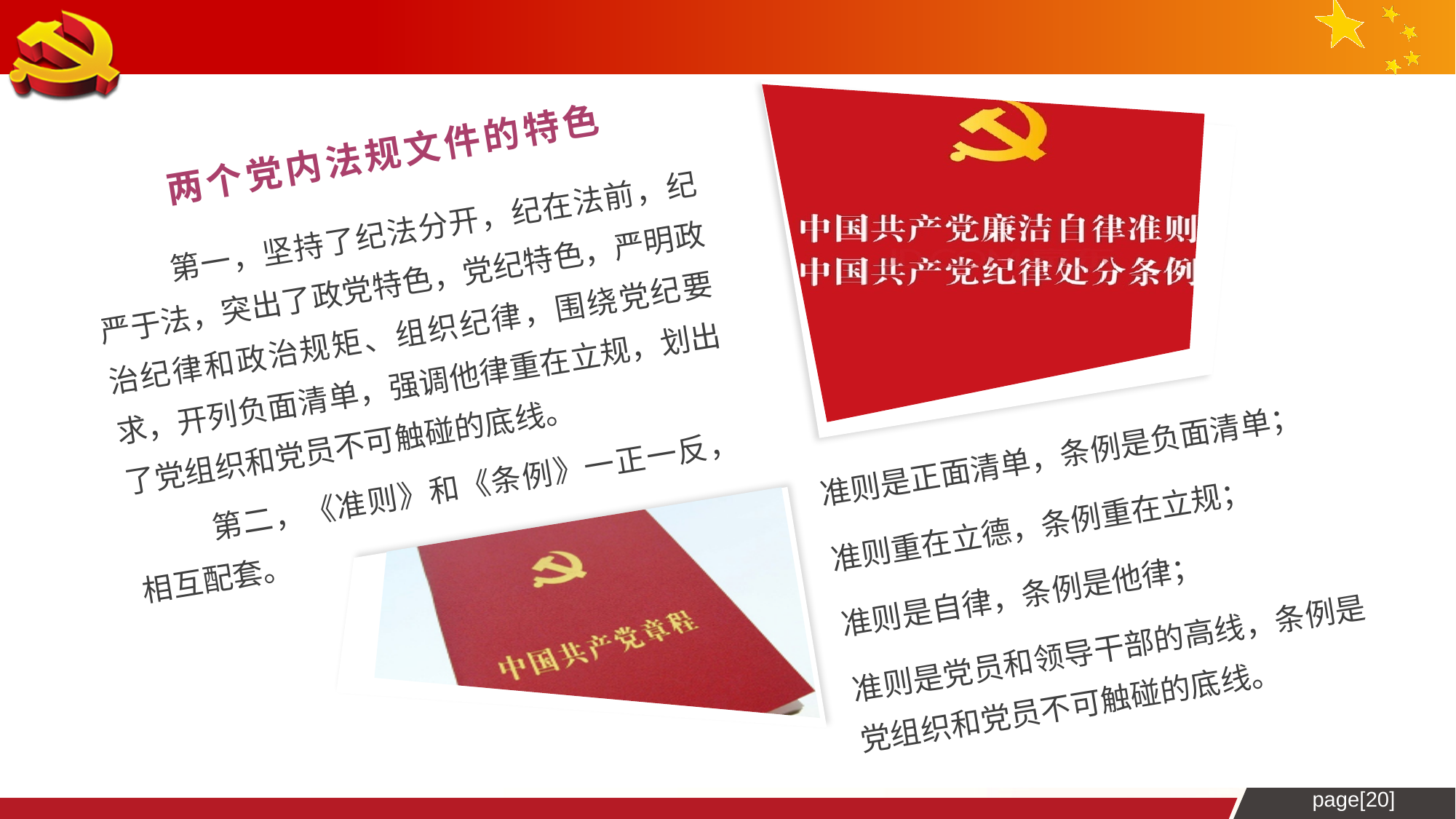

两个党内法规文件的特色
         第一，坚持了纪法分开，纪在法前，纪严于法，突出了政党特色，党纪特色，严明政治纪律和政治规矩、组织纪律，围绕党纪要求，开列负面清单，强调他律重在立规，划出了党组织和党员不可触碰的底线。
         第二，《准则》和《条例》一正一反，相互配套。
准则是正面清单，条例是负面清单；
准则重在立德，条例重在立规；
准则是自律，条例是他律；
准则是党员和领导干部的高线，条例是党组织和党员不可触碰的底线。